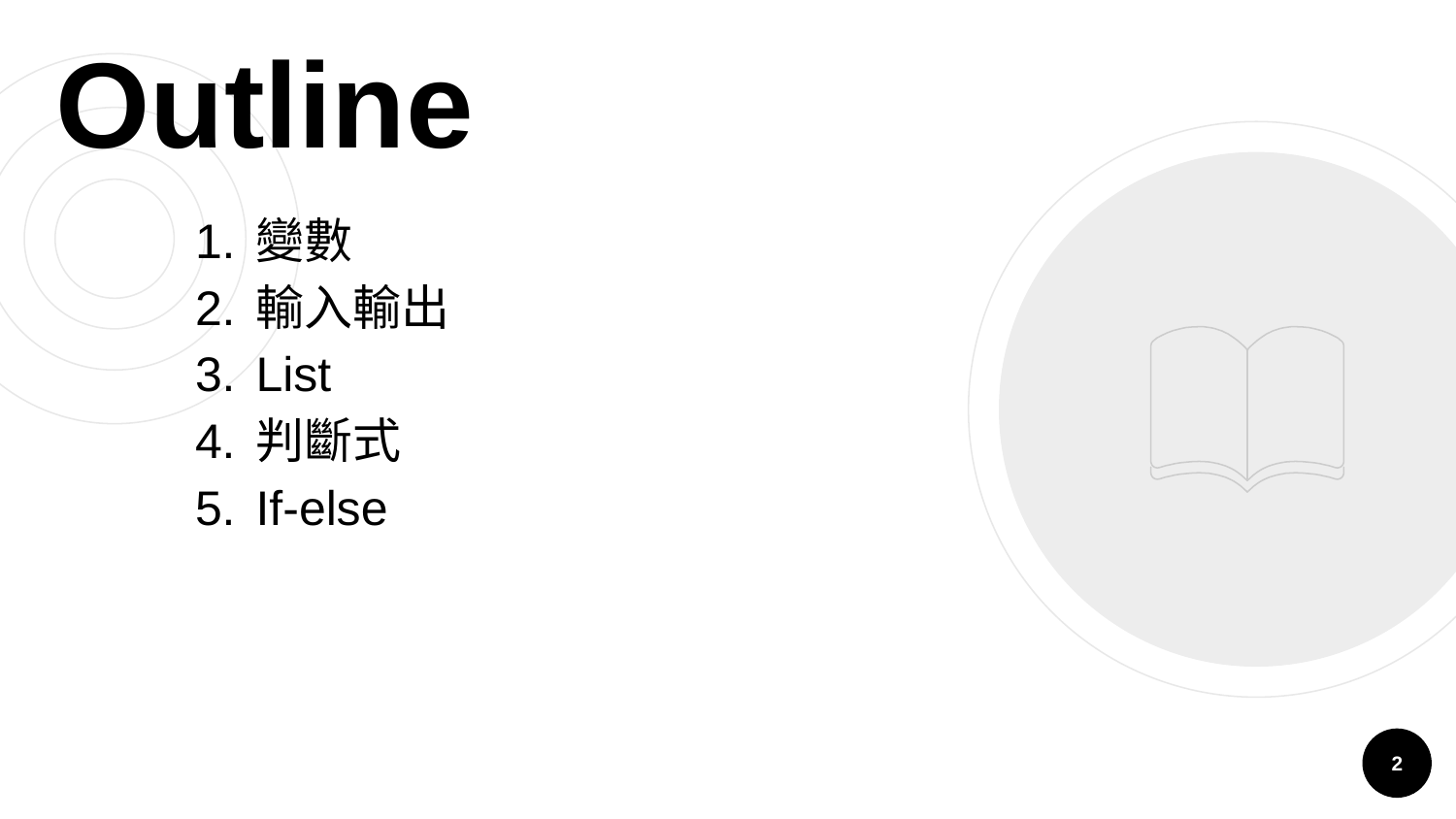

# Outline
變數
輸入輸出
List
判斷式
If-else

2